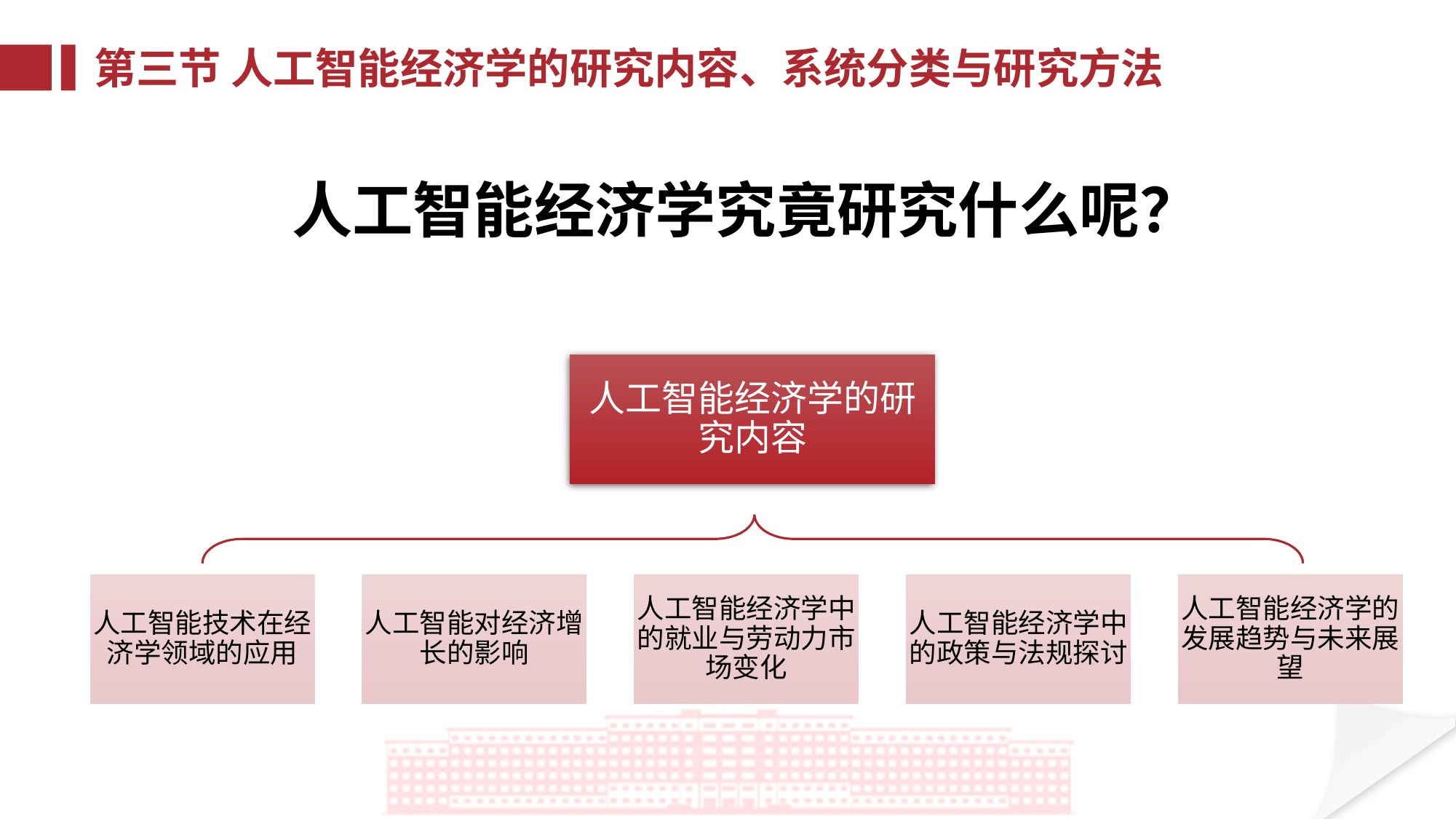

第三节 人工智能经济学的研究内容、系统分类与研究方法

人工智能经济学究竟研究什么呢？

人工智能经济学的研究内容
人工智能技术在经济学领域的应用
人工智能对经济增长的影响
人工智能经济学中的就业与劳动力市场变化
人工智能经济学中的政策与法规探讨
人工智能经济学的发展趋势与未来展望